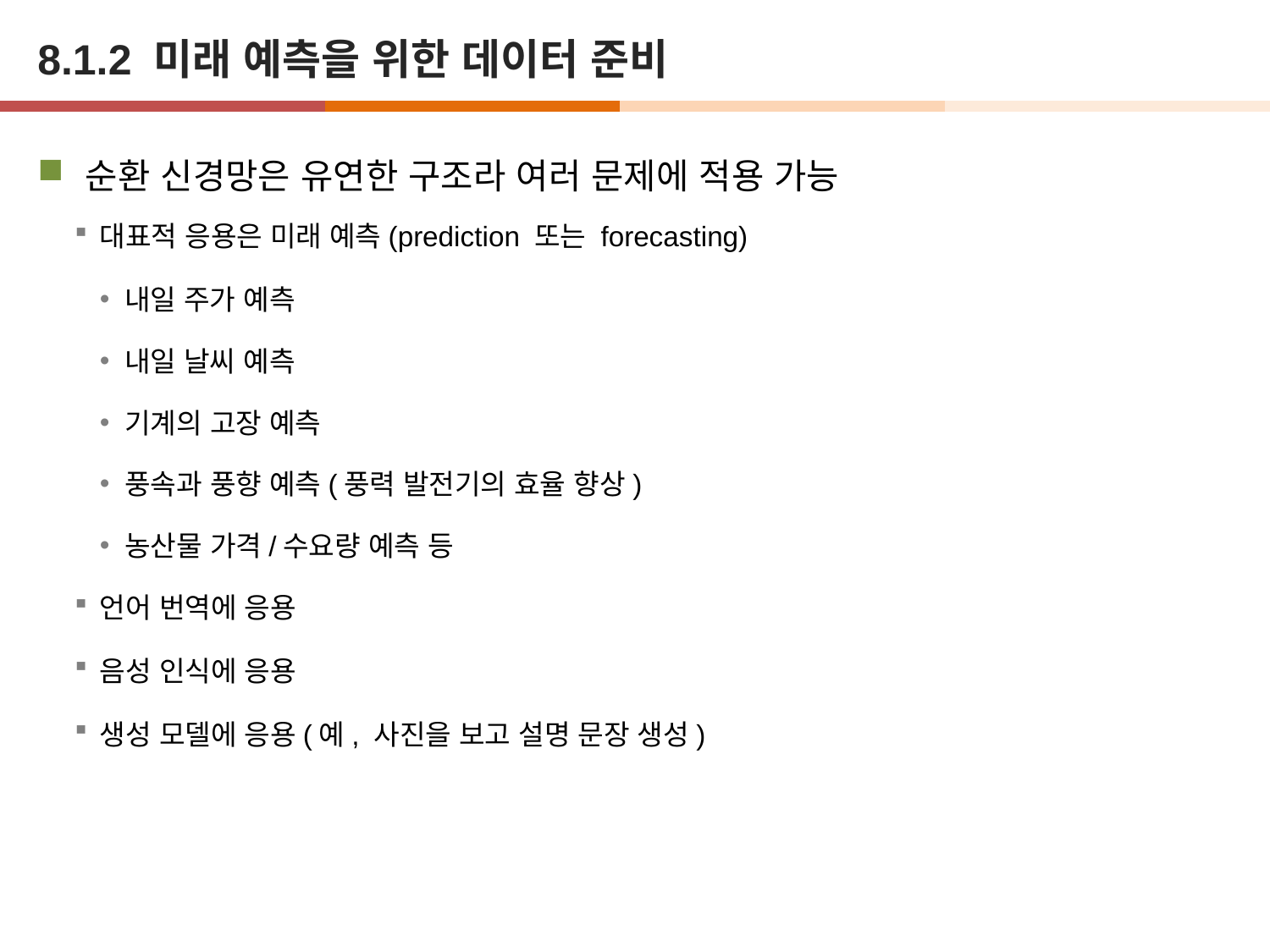

# 8.1.2 미래 예측을 위한 데이터 준비
순환 신경망은 유연한 구조라 여러 문제에 적용 가능
대표적 응용은 미래 예측(prediction 또는 forecasting)
내일 주가 예측
내일 날씨 예측
기계의 고장 예측
풍속과 풍향 예측(풍력 발전기의 효율 향상)
농산물 가격/수요량 예측 등
언어 번역에 응용
음성 인식에 응용
생성 모델에 응용(예, 사진을 보고 설명 문장 생성)